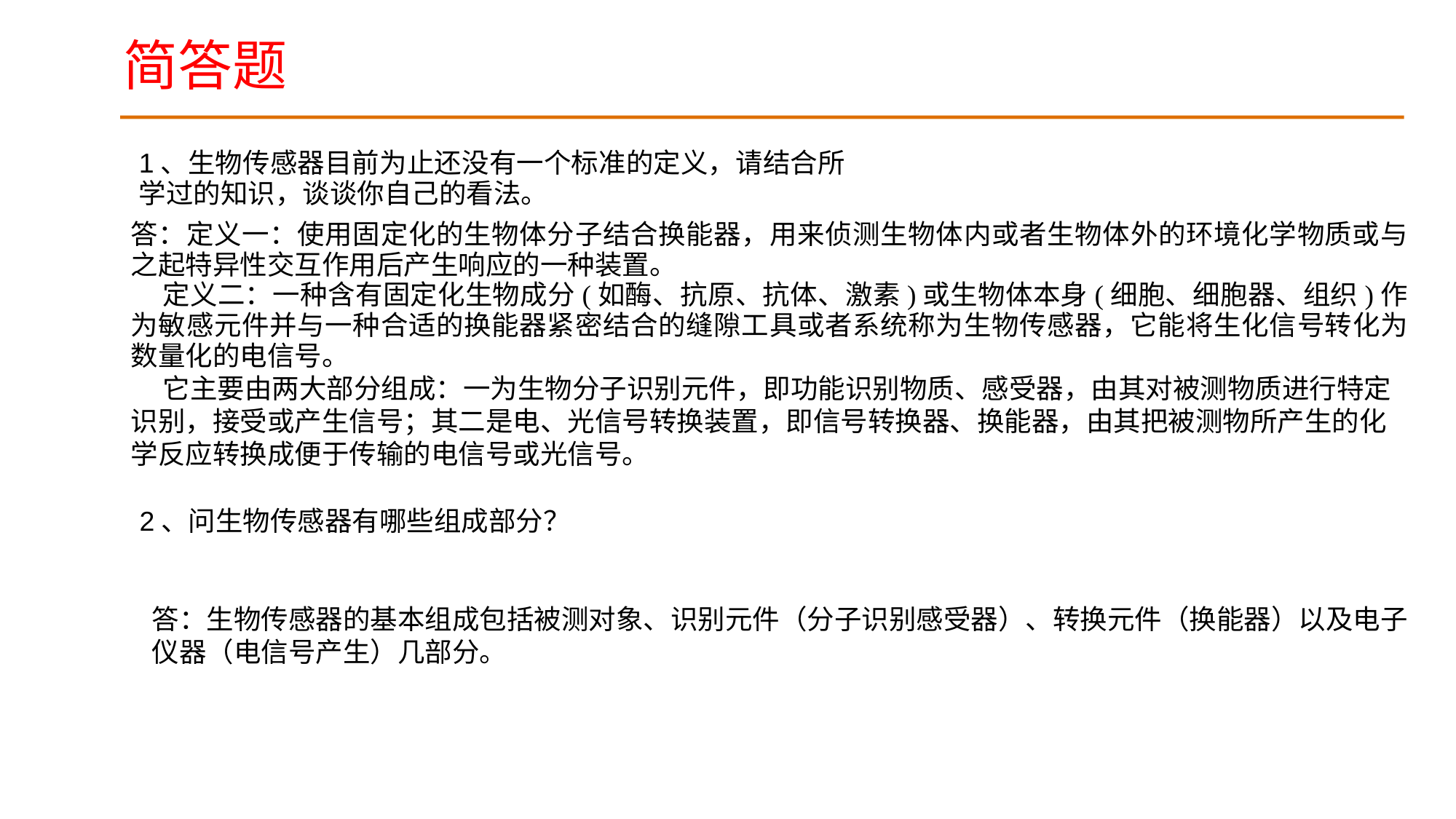

简答题
1、生物传感器目前为止还没有一个标准的定义，请结合所学过的知识，谈谈你自己的看法。
答：定义一：使用固定化的生物体分子结合换能器，用来侦测生物体内或者生物体外的环境化学物质或与之起特异性交互作用后产生响应的一种装置。
定义二：一种含有固定化生物成分(如酶、抗原、抗体、激素)或生物体本身(细胞、细胞器、组织)作为敏感元件并与一种合适的换能器紧密结合的缝隙工具或者系统称为生物传感器，它能将生化信号转化为数量化的电信号。
它主要由两大部分组成：一为生物分子识别元件，即功能识别物质、感受器，由其对被测物质进行特定识别，接受或产生信号；其二是电、光信号转换装置，即信号转换器、换能器，由其把被测物所产生的化学反应转换成便于传输的电信号或光信号。
2、问生物传感器有哪些组成部分？
答：生物传感器的基本组成包括被测对象、识别元件（分子识别感受器）、转换元件（换能器）以及电子仪器（电信号产生）几部分。